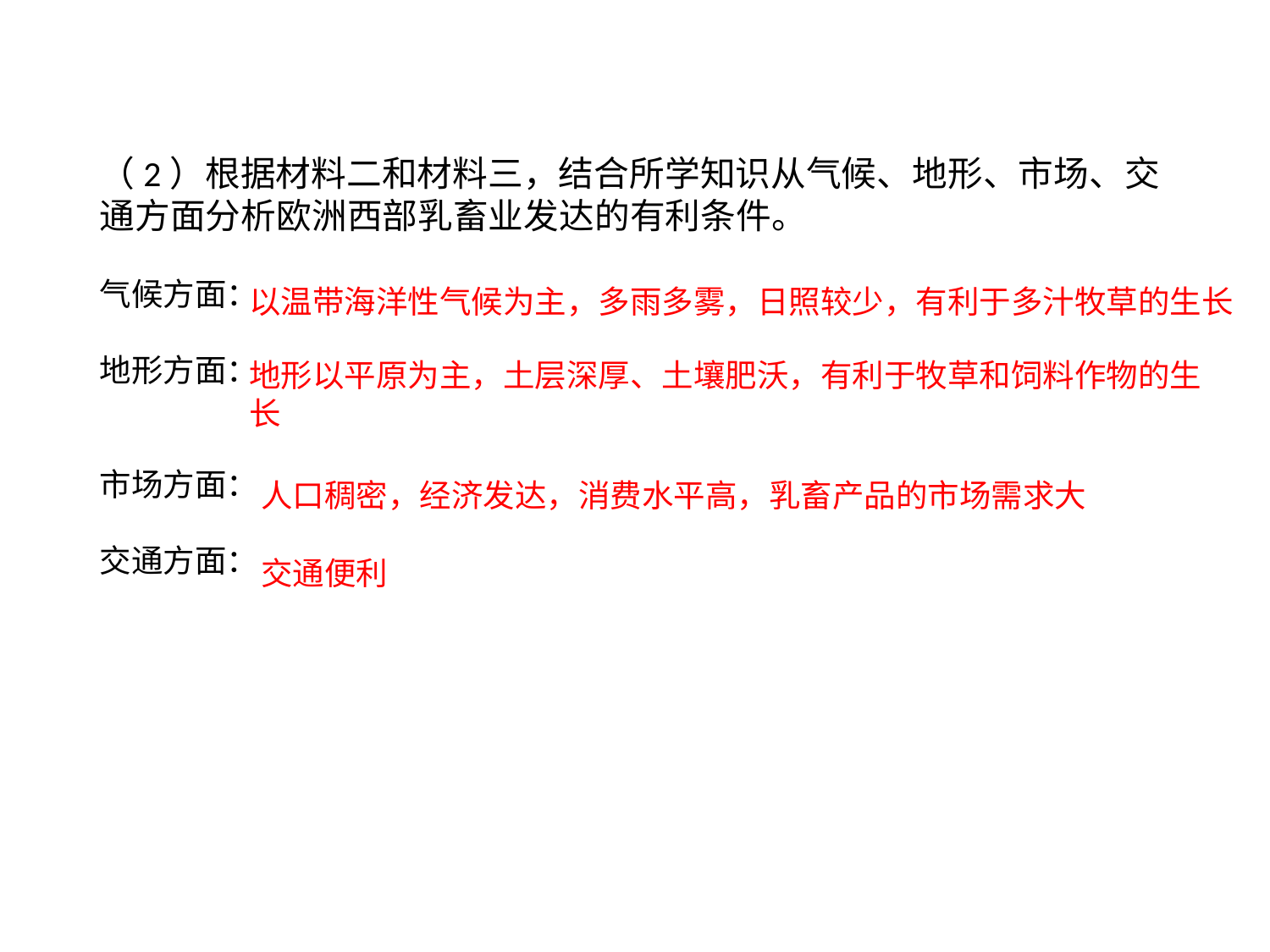

（2）根据材料二和材料三，结合所学知识从气候、地形、市场、交通方面分析欧洲西部乳畜业发达的有利条件。

气候方面：

地形方面：

市场方面：

交通方面：

以温带海洋性气候为主，多雨多雾，日照较少，有利于多汁牧草的生长
地形以平原为主，土层深厚、土壤肥沃，有利于牧草和饲料作物的生长
人口稠密，经济发达，消费水平高，乳畜产品的市场需求大
交通便利